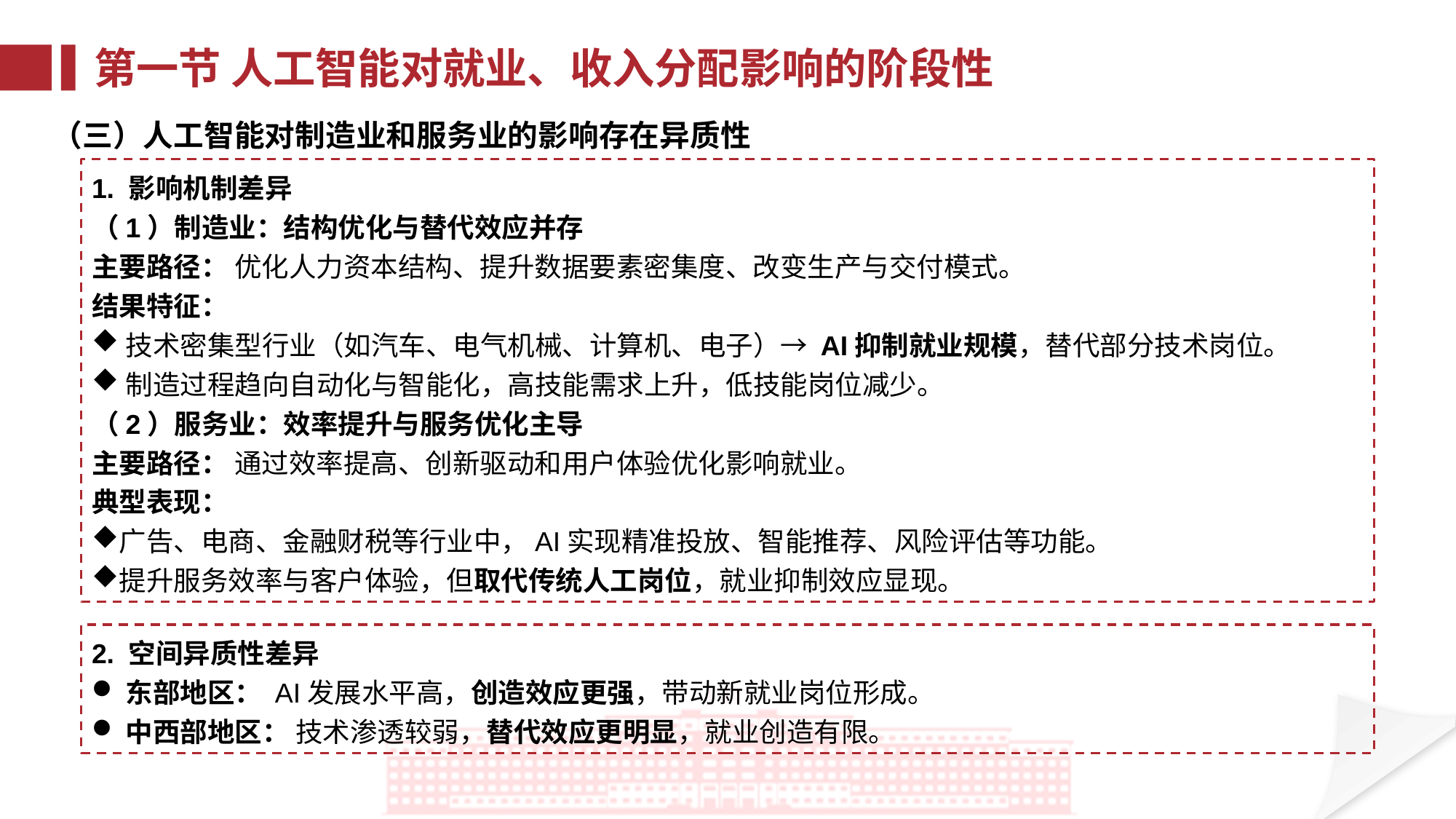

第一节 人工智能对就业、收入分配影响的阶段性
（三）人工智能对制造业和服务业的影响存在异质性
1. 影响机制差异
（1）制造业：结构优化与替代效应并存
主要路径： 优化人力资本结构、提升数据要素密集度、改变生产与交付模式。
结果特征：
技术密集型行业（如汽车、电气机械、计算机、电子）→ AI抑制就业规模，替代部分技术岗位。
制造过程趋向自动化与智能化，高技能需求上升，低技能岗位减少。
（2）服务业：效率提升与服务优化主导
主要路径： 通过效率提高、创新驱动和用户体验优化影响就业。
典型表现：
广告、电商、金融财税等行业中，AI实现精准投放、智能推荐、风险评估等功能。
提升服务效率与客户体验，但取代传统人工岗位，就业抑制效应显现。
2. 空间异质性差异
东部地区： AI发展水平高，创造效应更强，带动新就业岗位形成。
中西部地区： 技术渗透较弱，替代效应更明显，就业创造有限。